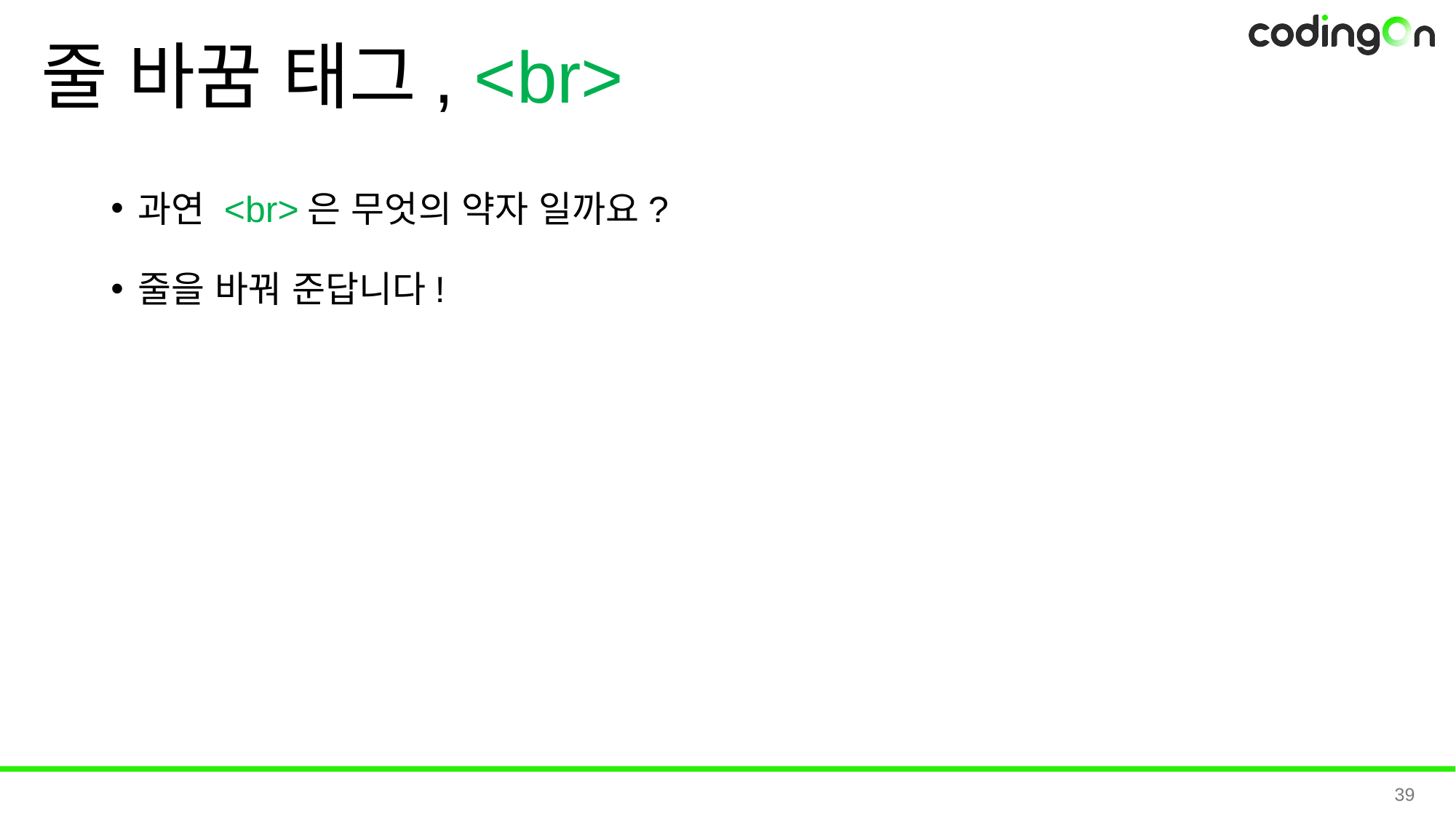

# 줄 바꿈 태그, <br>
과연 <br>은 무엇의 약자 일까요?
줄을 바꿔 준답니다!
39